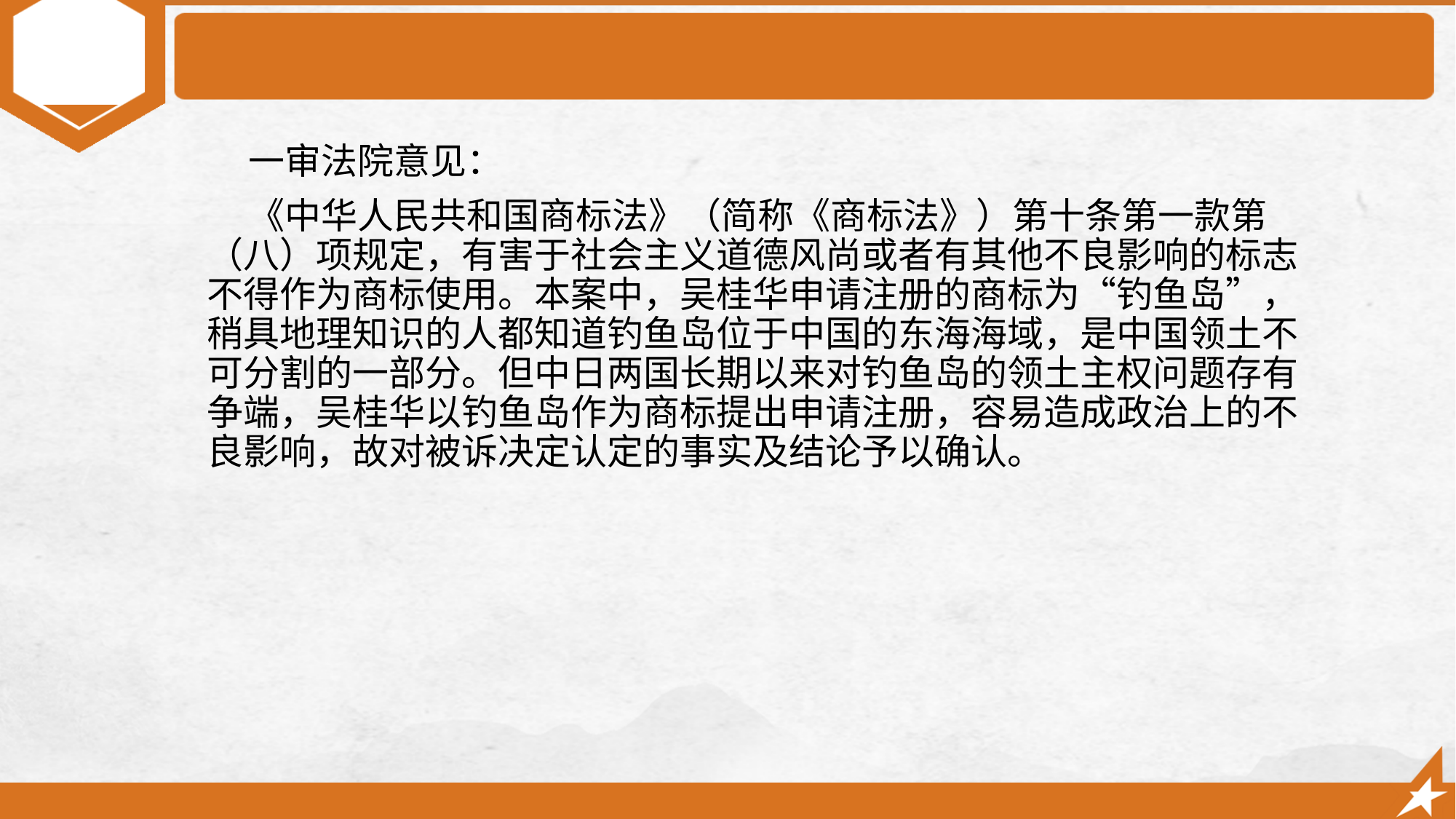

一审法院意见：
    《中华人民共和国商标法》（简称《商标法》）第十条第一款第（八）项规定，有害于社会主义道德风尚或者有其他不良影响的标志不得作为商标使用。本案中，吴桂华申请注册的商标为“钓鱼岛”，稍具地理知识的人都知道钓鱼岛位于中国的东海海域，是中国领土不可分割的一部分。但中日两国长期以来对钓鱼岛的领土主权问题存有争端，吴桂华以钓鱼岛作为商标提出申请注册，容易造成政治上的不良影响，故对被诉决定认定的事实及结论予以确认。